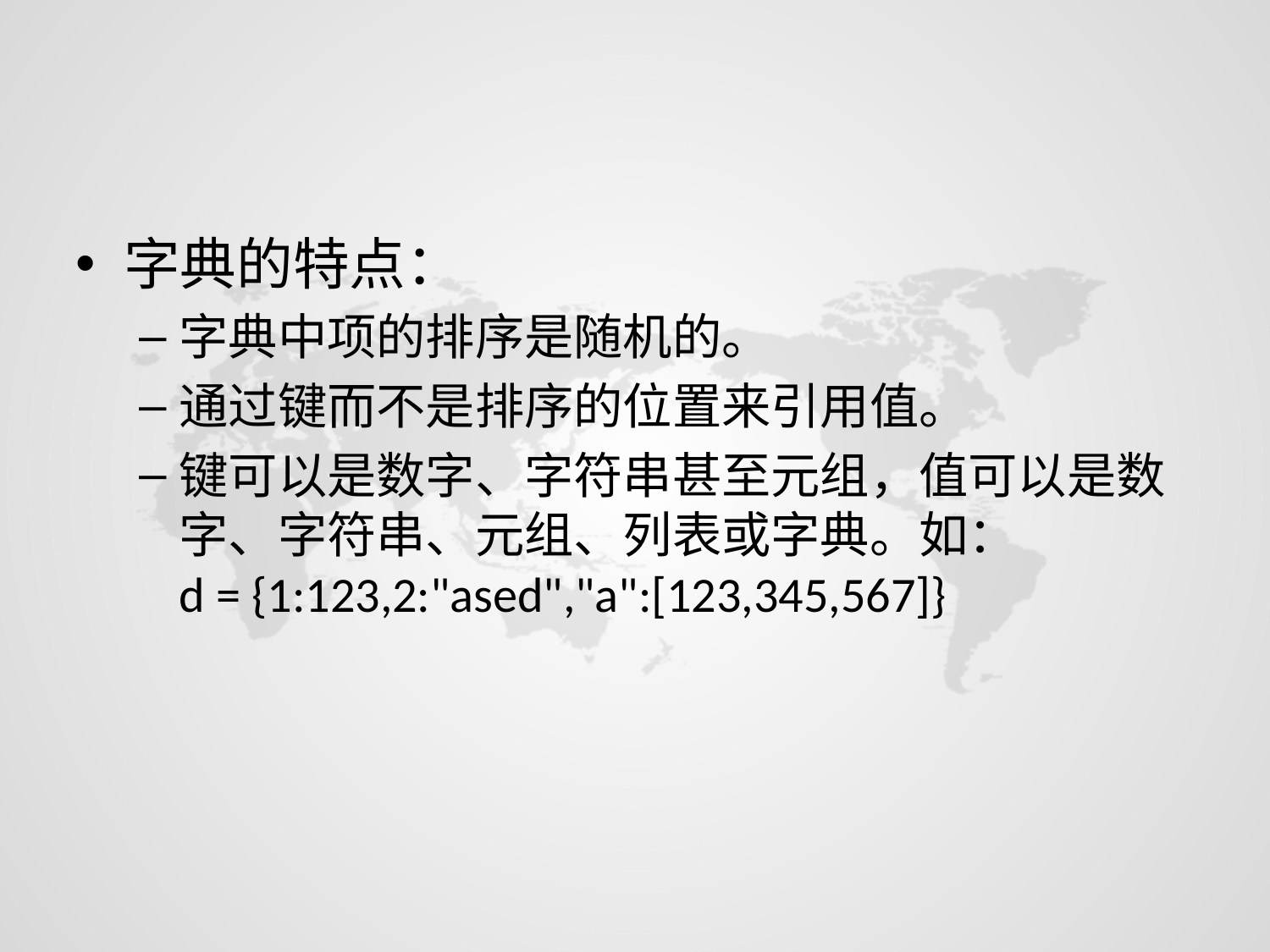

#
字典的特点：
字典中项的排序是随机的。
通过键而不是排序的位置来引用值。
键可以是数字、字符串甚至元组，值可以是数字、字符串、元组、列表或字典。如：
d = {1:123,2:"ased","a":[123,345,567]}